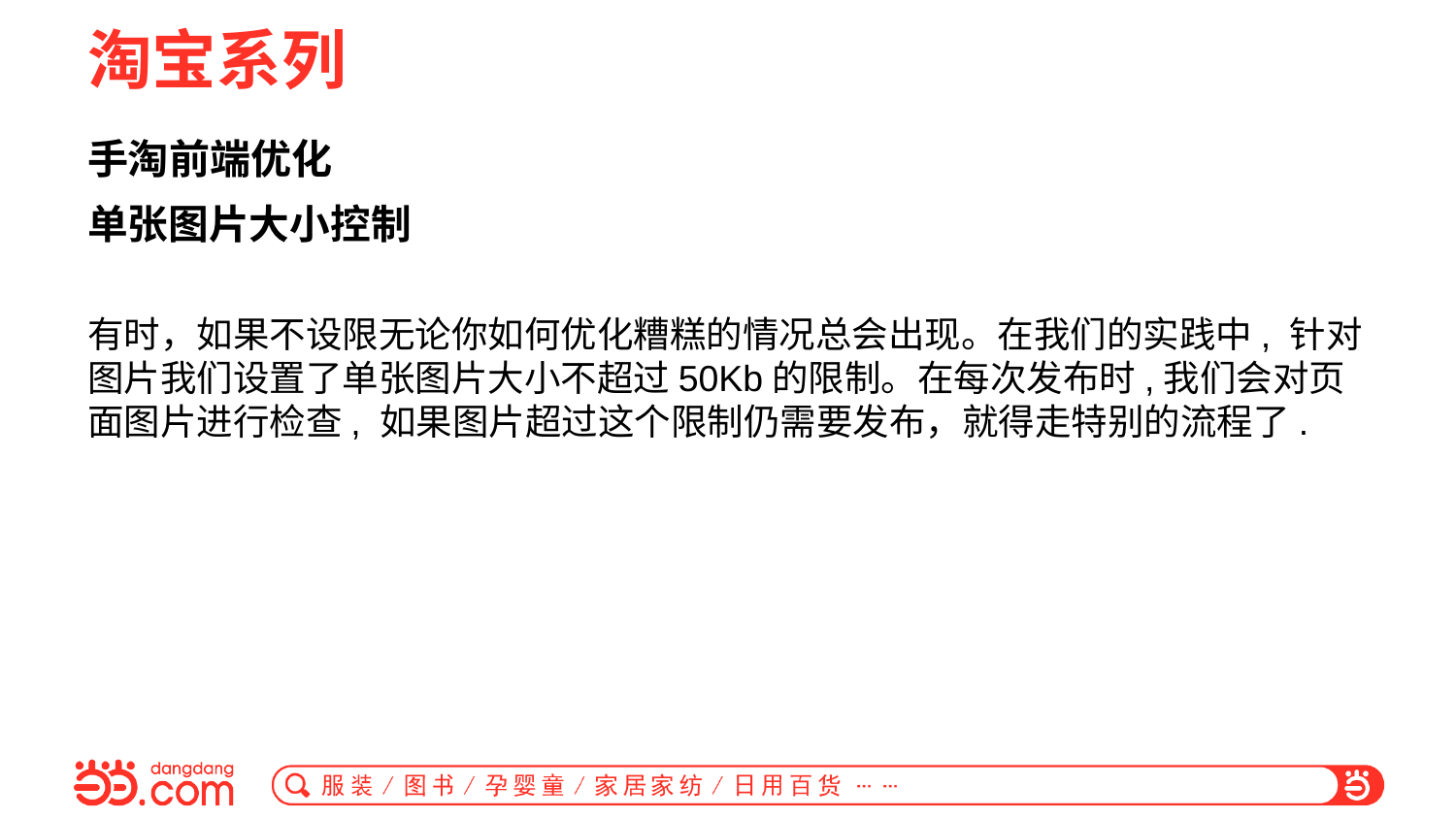

# 淘宝系列
手淘前端优化
单张图片大小控制

有时，如果不设限无论你如何优化糟糕的情况总会出现。在我们的实践中, 针对图片我们设置了单张图片大小不超过50Kb的限制。在每次发布时,我们会对页面图片进行检查, 如果图片超过这个限制仍需要发布，就得走特别的流程了.